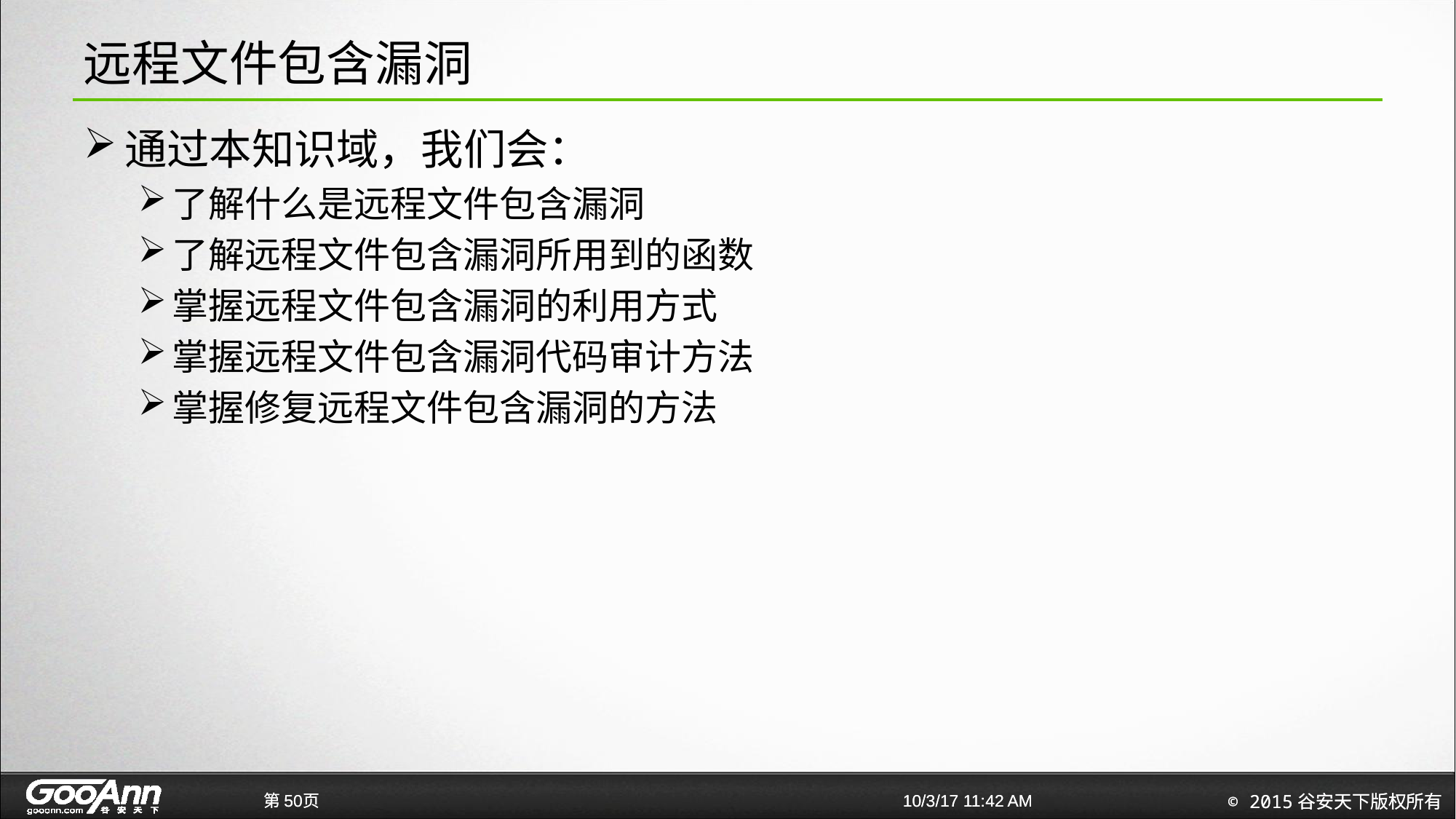

# 远程文件包含漏洞
通过本知识域，我们会：
了解什么是远程文件包含漏洞
了解远程文件包含漏洞所用到的函数
掌握远程文件包含漏洞的利用方式
掌握远程文件包含漏洞代码审计方法
掌握修复远程文件包含漏洞的方法